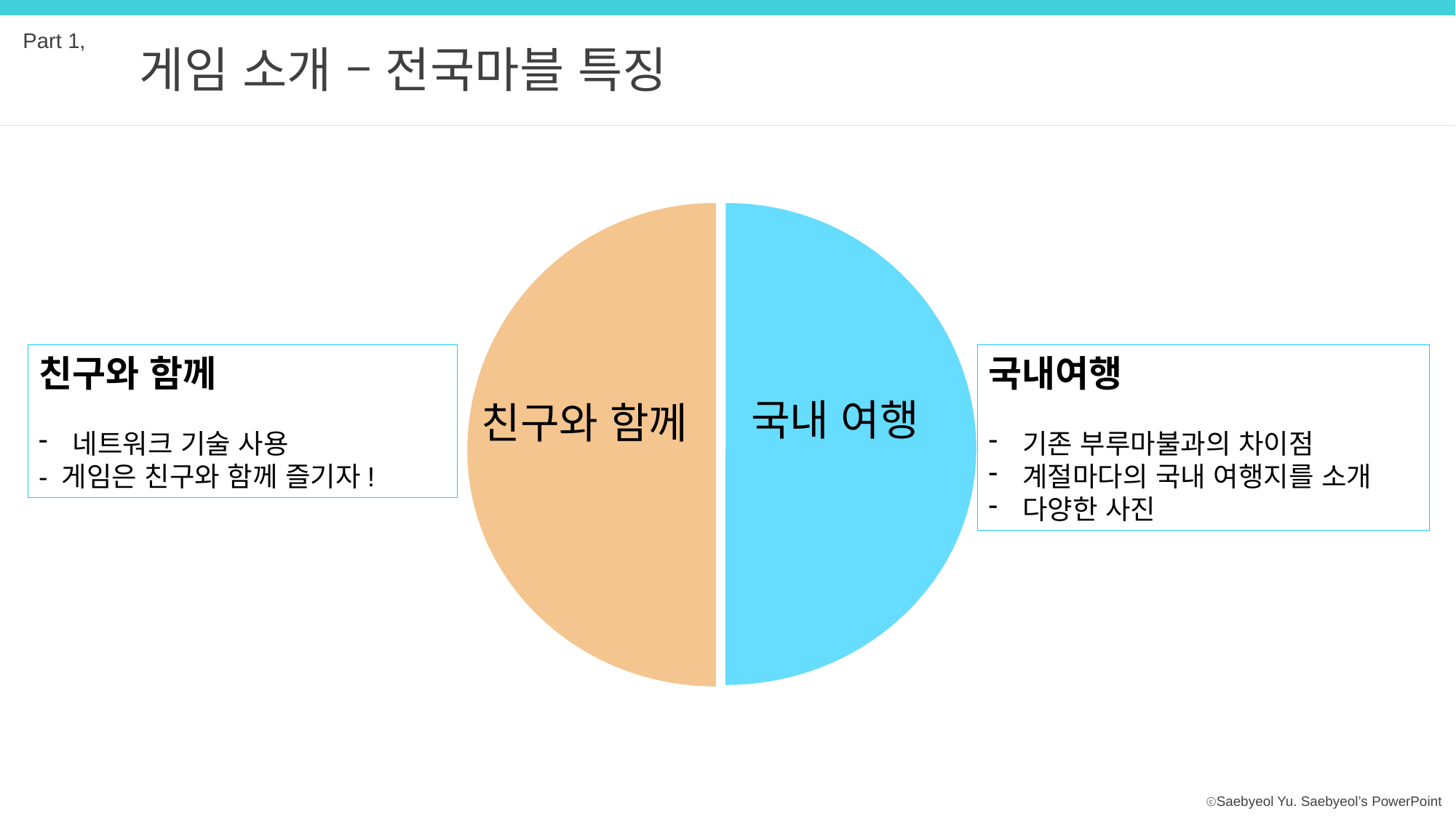

Part 1,
게임 소개 – 전국마블 특징

친구와 함께

네트워크 기술 사용
- 게임은 친구와 함께 즐기자!
국내여행

기존 부루마불과의 차이점
계절마다의 국내 여행지를 소개
다양한 사진
국내 여행
친구와 함께